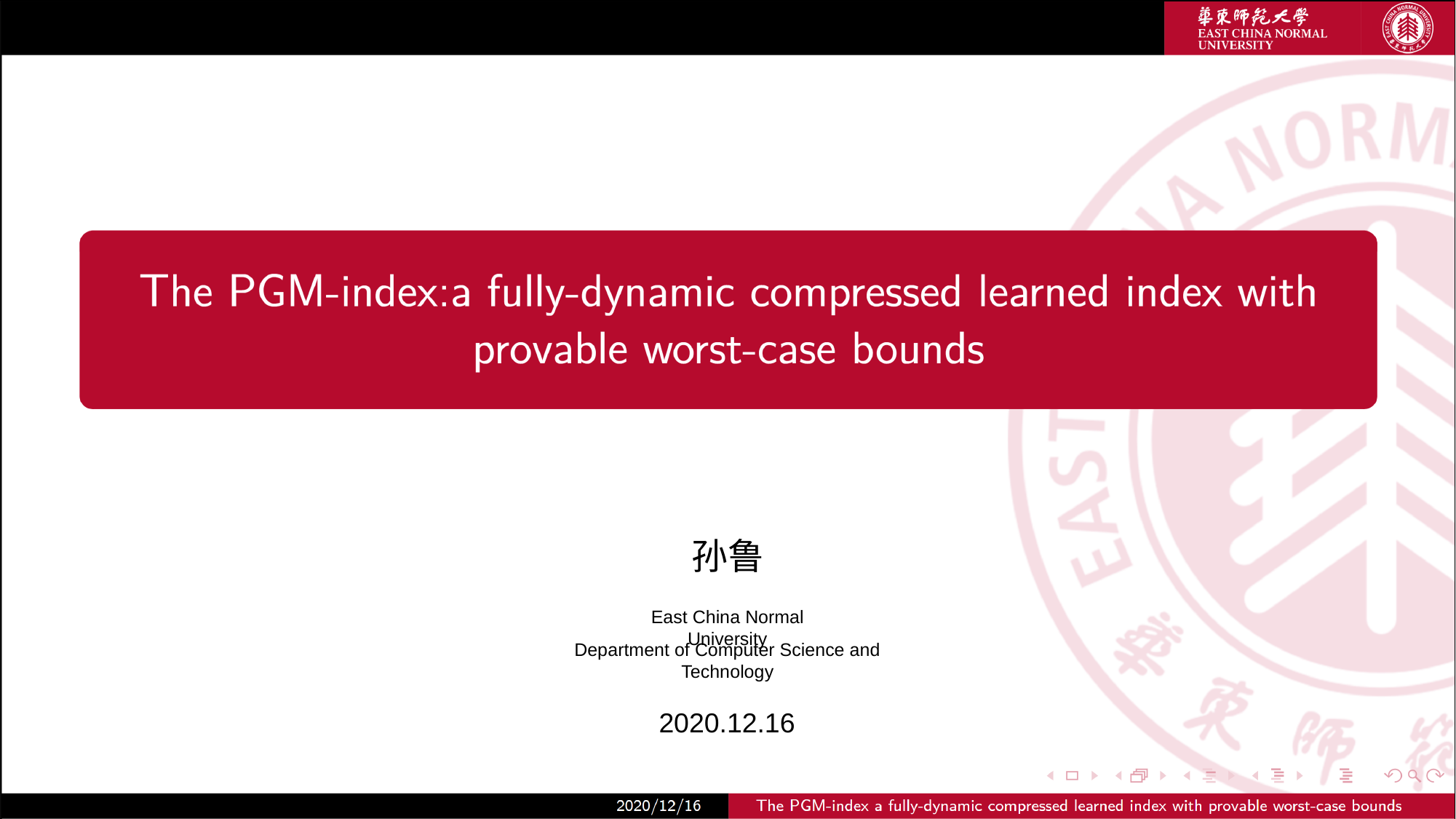

孙鲁
East China Normal University
Department of Computer Science and Technology
2020.12.16